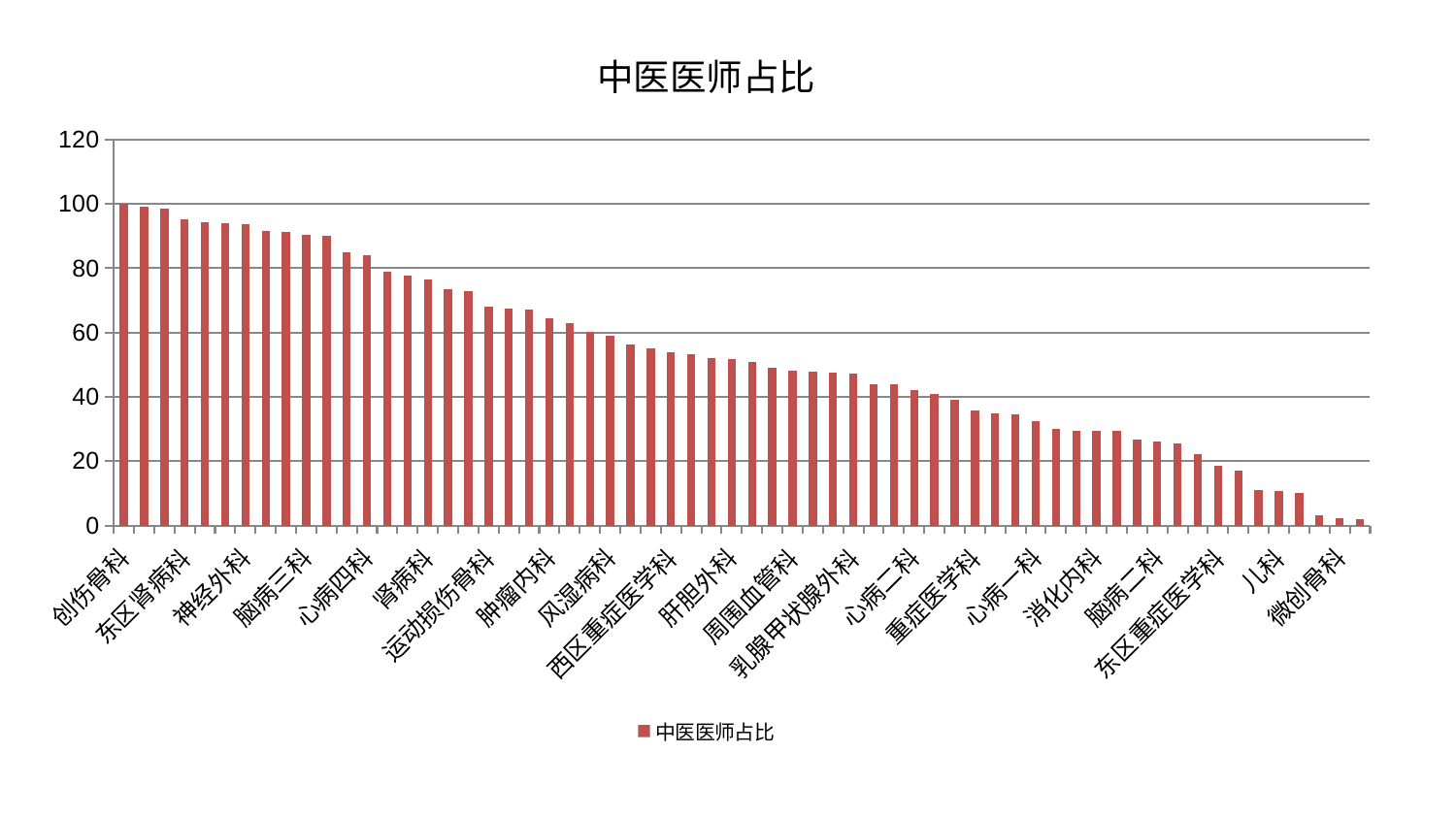

### Chart: 中医医师占比

| Category | 中医医师占比 |
|---|---|
| 创伤骨科 | 100.0 |
| 产科 | 99.25184291842098 |
| 医院 | 98.67933253375428 |
| 东区肾病科 | 95.09371543658308 |
| 男科 | 94.25831933670848 |
| 泌尿外科 | 94.0555356862853 |
| 神经外科 | 93.7108491179581 |
| 小儿推拿科 | 91.71705623134363 |
| 心病三科 | 91.31088695715064 |
| 脑病三科 | 90.43512502290896 |
| 身心医学科 | 90.15549489185986 |
| 内分泌科 | 85.10108716350402 |
| 心病四科 | 84.1205284656422 |
| 胸外科 | 78.86956703378561 |
| 脊柱骨科 | 77.8575502956809 |
| 肾病科 | 76.44894467437041 |
| 肛肠科 | 73.42864019668619 |
| 肝病科 | 72.99651157271668 |
| 运动损伤骨科 | 67.99764748270609 |
| 耳鼻喉科 | 67.55308723821268 |
| 针灸科 | 67.0469351508423 |
| 肿瘤内科 | 64.59120252486 |
| 妇科妇二科合并 | 62.853659527664824 |
| 骨科 | 60.26058011613098 |
| 风湿病科 | 59.08940119256314 |
| 心血管内科 | 56.38272406665692 |
| 中医外治中心 | 55.06238698714141 |
| 西区重症医学科 | 53.939819747409345 |
| 神经内科 | 53.39744424783217 |
| 普通外科 | 52.221592486895695 |
| 肝胆外科 | 51.90897483224752 |
| 脾胃科消化科合并 | 50.94388161294921 |
| 关节骨科 | 48.902877600156174 |
| 周围血管科 | 48.06617642855217 |
| 康复科 | 47.82303513578059 |
| 推拿科 | 47.48703701144962 |
| 乳腺甲状腺外科 | 47.301709613908685 |
| 呼吸内科 | 43.904719389524956 |
| 老年医学科 | 43.89996378103777 |
| 心病二科 | 42.239077465269176 |
| 中医经典科 | 40.97090984507673 |
| 肾脏内科 | 39.12800984313598 |
| 重症医学科 | 35.72035580283097 |
| 小儿骨科 | 34.83801826303964 |
| 眼科 | 34.605615913316534 |
| 心病一科 | 32.52639106685446 |
| 脾胃病科 | 30.0451852282546 |
| 妇科 | 29.38523878133091 |
| 消化内科 | 29.326540820019183 |
| 血液科 | 29.29072580962053 |
| 脑病一科 | 26.714725836854083 |
| 脑病二科 | 26.14606110684701 |
| 综合内科 | 25.44102892603656 |
| 皮肤科 | 22.203775261293895 |
| 东区重症医学科 | 18.66506817611544 |
| 显微骨科 | 17.039795321374996 |
| 口腔科 | 11.082746247804721 |
| 儿科 | 10.635397556555345 |
| 美容皮肤科 | 10.006065432082787 |
| 妇二科 | 3.1912515559233805 |
| 微创骨科 | 2.416793462736688 |
| 治未病中心 | 1.996312542808615 |
257